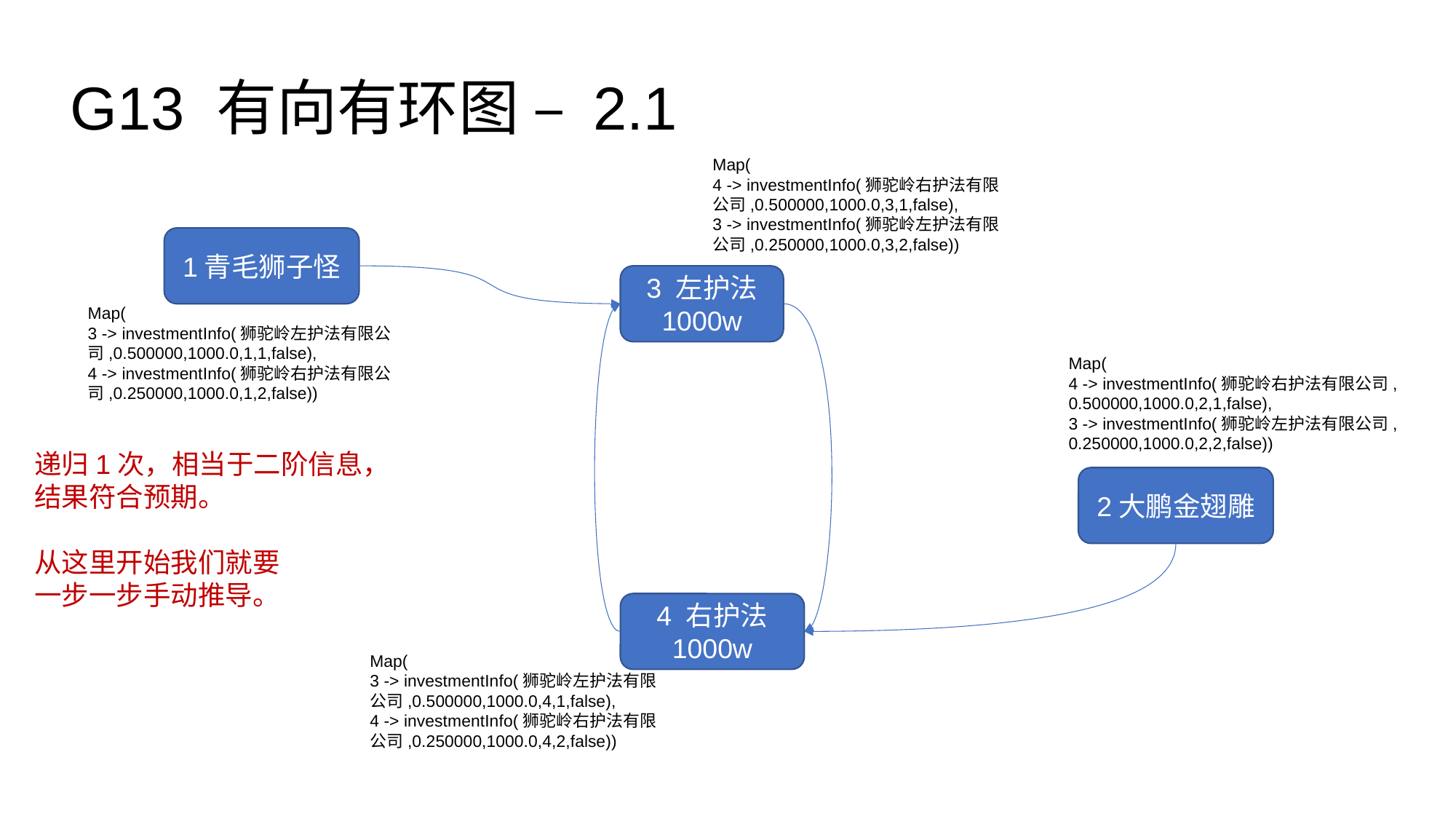

G13 有向有环图 – 2.1
Map(
4 -> investmentInfo(狮驼岭右护法有限公司,0.500000,1000.0,3,1,false),
3 -> investmentInfo(狮驼岭左护法有限公司,0.250000,1000.0,3,2,false))
1青毛狮子怪
3 左护法
1000w
Map(
3 -> investmentInfo(狮驼岭左护法有限公司,0.500000,1000.0,1,1,false),
4 -> investmentInfo(狮驼岭右护法有限公司,0.250000,1000.0,1,2,false))
Map(
4 -> investmentInfo(狮驼岭右护法有限公司,0.500000,1000.0,2,1,false),
3 -> investmentInfo(狮驼岭左护法有限公司,0.250000,1000.0,2,2,false))
递归1次，相当于二阶信息，
结果符合预期。

从这里开始我们就要
一步一步手动推导。
2大鹏金翅雕
4 右护法
1000w
Map(
3 -> investmentInfo(狮驼岭左护法有限公司,0.500000,1000.0,4,1,false),
4 -> investmentInfo(狮驼岭右护法有限公司,0.250000,1000.0,4,2,false))